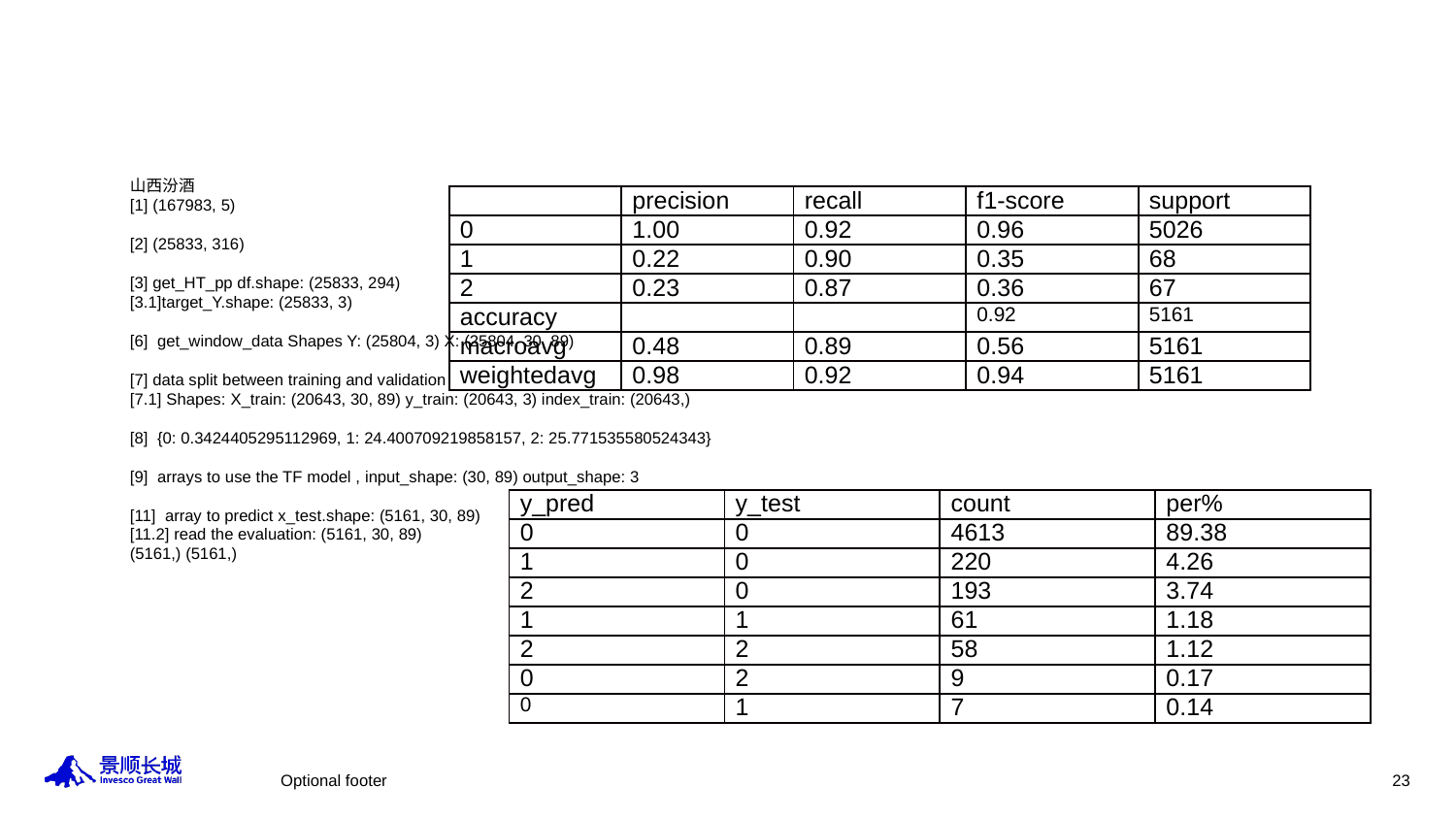

山西汾酒
[1] (167983, 5)

[2] (25833, 316)

[3] get_HT_pp df.shape: (25833, 294)
[3.1]target_Y.shape: (25833, 3)

[6]  get_window_data Shapes Y: (25804, 3) X: (25804, 30, 89)

[7] data split between training and validation
[7.1] Shapes: X_train: (20643, 30, 89) y_train: (20643, 3) index_train: (20643,)

[8]  {0: 0.3424405295112969, 1: 24.400709219858157, 2: 25.771535580524343}

[9]  arrays to use the TF model , input_shape: (30, 89) output_shape: 3

[11]  array to predict x_test.shape: (5161, 30, 89)
[11.2] read the evaluation: (5161, 30, 89)
(5161,) (5161,)
|  | precision | recall | f1-score | support |
| --- | --- | --- | --- | --- |
| 0 | 1.00 | 0.92 | 0.96 | 5026 |
| 1 | 0.22 | 0.90 | 0.35 | 68 |
| 2 | 0.23 | 0.87 | 0.36 | 67 |
| accuracy |  |  | 0.92 | 5161 |
| macroavg | 0.48 | 0.89 | 0.56 | 5161 |
| weightedavg | 0.98 | 0.92 | 0.94 | 5161 |
| y\_pred | y\_test | count | per% |
| --- | --- | --- | --- |
| 0 | 0 | 4613 | 89.38 |
| 1 | 0 | 220 | 4.26 |
| 2 | 0 | 193 | 3.74 |
| 1 | 1 | 61 | 1.18 |
| 2 | 2 | 58 | 1.12 |
| 0 | 2 | 9 | 0.17 |
| 0 | 1 | 7 | 0.14 |

Optional footer
23